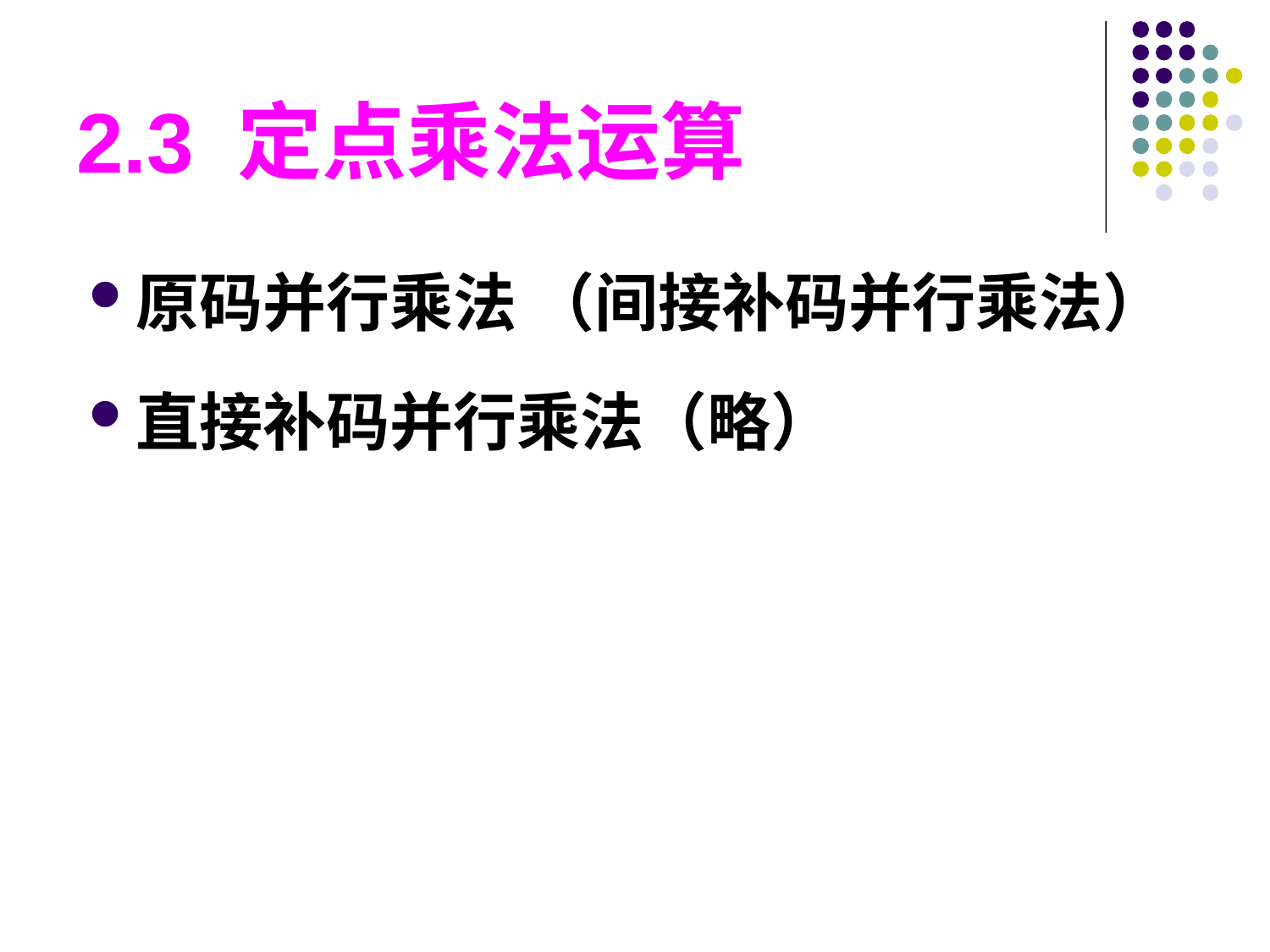

2.3 定点乘法运算
原码并行乘法 （间接补码并行乘法）
直接补码并行乘法（略）

#
57